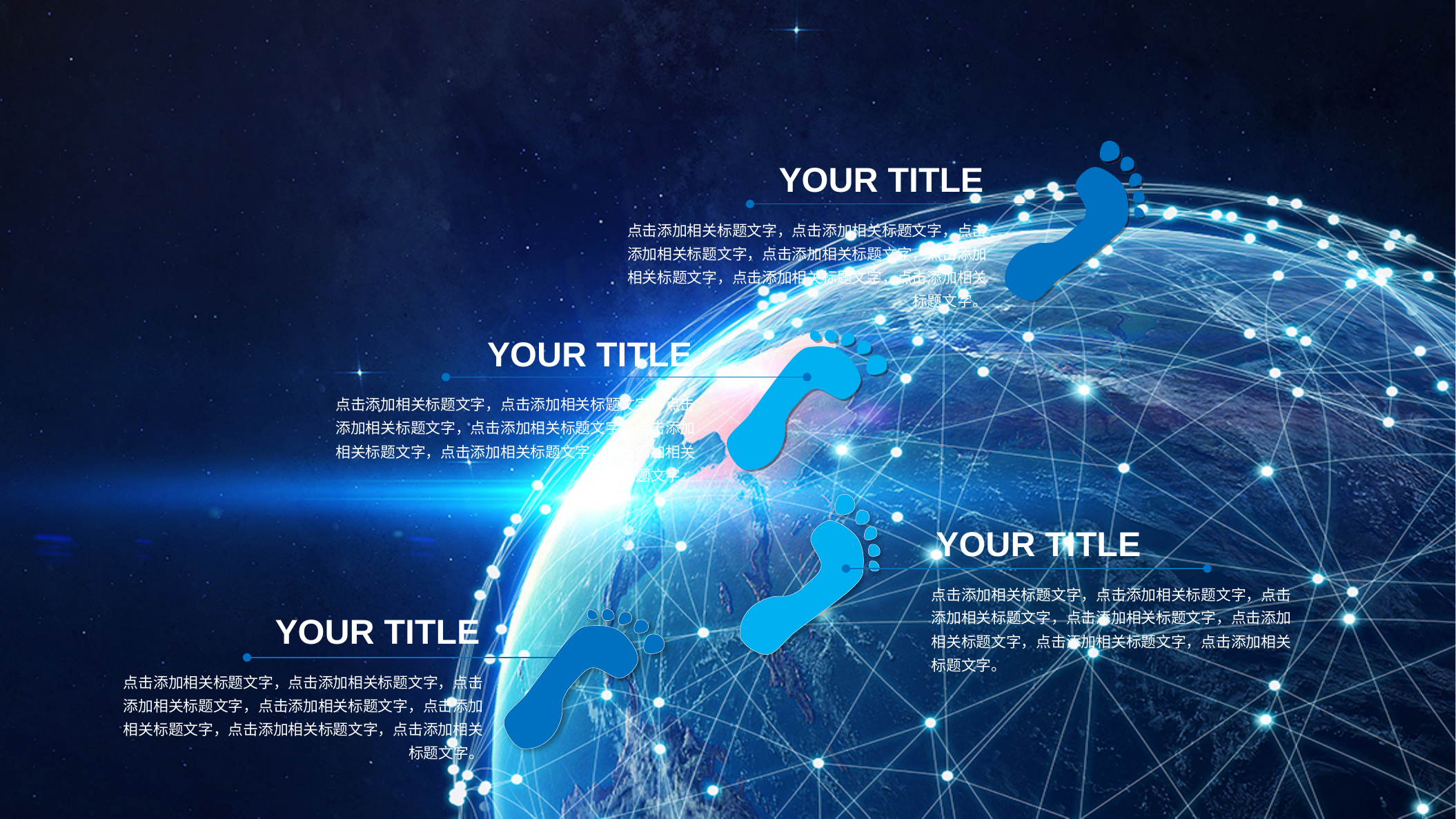

YOUR TITLE
点击添加相关标题文字，点击添加相关标题文字，点击添加相关标题文字，点击添加相关标题文字，点击添加相关标题文字，点击添加相关标题文字，点击添加相关标题文字。
 YOUR TITLE

点击添加相关标题文字，点击添加相关标题文字，点击添加相关标题文字，点击添加相关标题文字，点击添加相关标题文字，点击添加相关标题文字，点击添加相关标题文字。

 YOUR TITLE
点击添加相关标题文字，点击添加相关标题文字，点击添加相关标题文字，点击添加相关标题文字，点击添加相关标题文字，点击添加相关标题文字，点击添加相关标题文字。
 YOUR TITLE

点击添加相关标题文字，点击添加相关标题文字，点击添加相关标题文字，点击添加相关标题文字，点击添加相关标题文字，点击添加相关标题文字，点击添加相关标题文字。